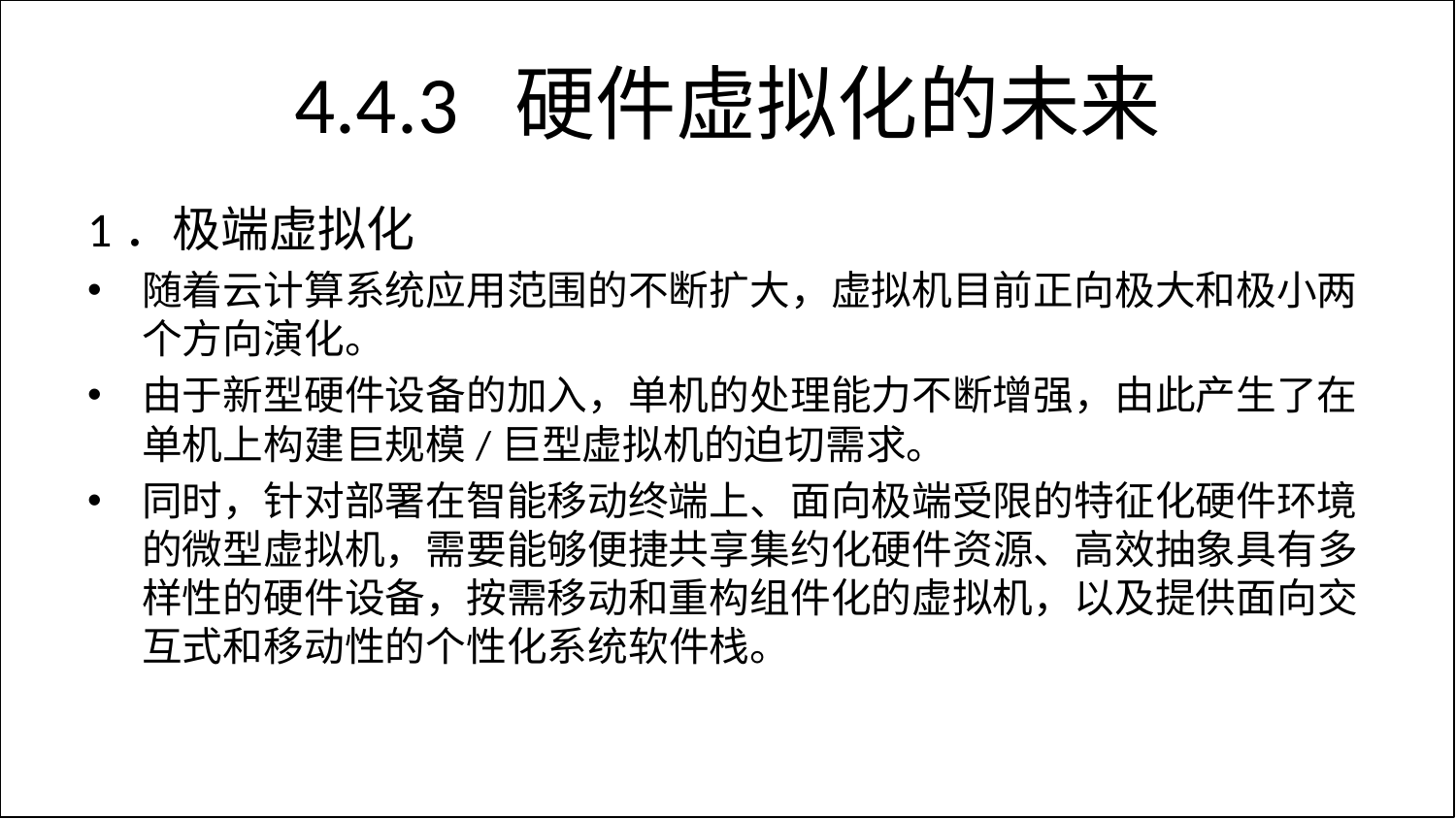

# 4.4.3  硬件虚拟化的未来
1．极端虚拟化
随着云计算系统应用范围的不断扩大，虚拟机目前正向极大和极小两个方向演化。
由于新型硬件设备的加入，单机的处理能力不断增强，由此产生了在单机上构建巨规模/巨型虚拟机的迫切需求。
同时，针对部署在智能移动终端上、面向极端受限的特征化硬件环境的微型虚拟机，需要能够便捷共享集约化硬件资源、高效抽象具有多样性的硬件设备，按需移动和重构组件化的虚拟机，以及提供面向交互式和移动性的个性化系统软件栈。